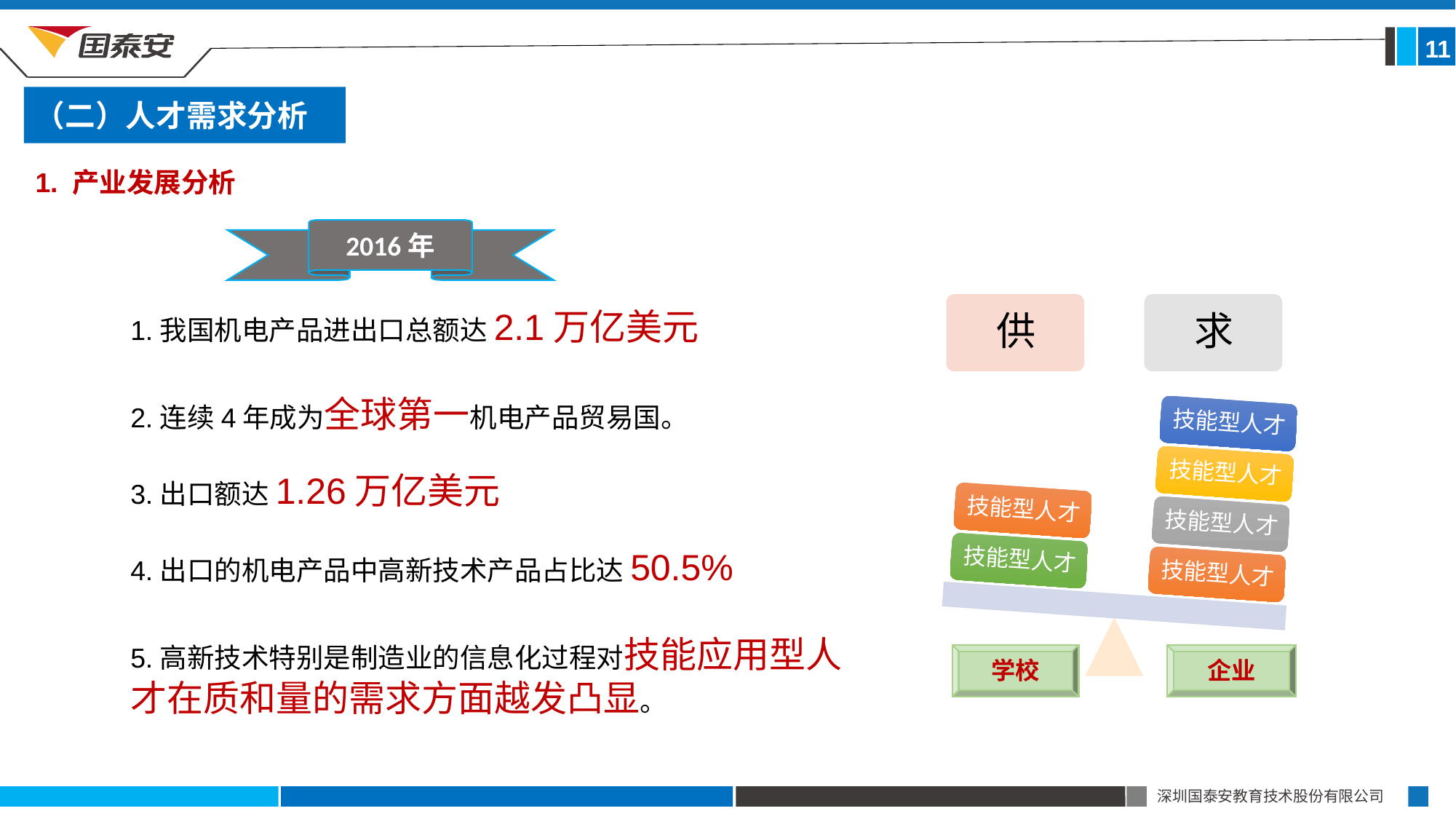

11
（二）人才需求分析
1. 产业发展分析
2016年
供
求
技能型人才
技能型人才
技能型人才
技能型人才
技能型人才
技能型人才
1.我国机电产品进出口总额达2.1万亿美元

2.连续4年成为全球第一机电产品贸易国。

3.出口额达1.26万亿美元

4.出口的机电产品中高新技术产品占比达50.5%

5.高新技术特别是制造业的信息化过程对技能应用型人才在质和量的需求方面越发凸显。
学校
企业